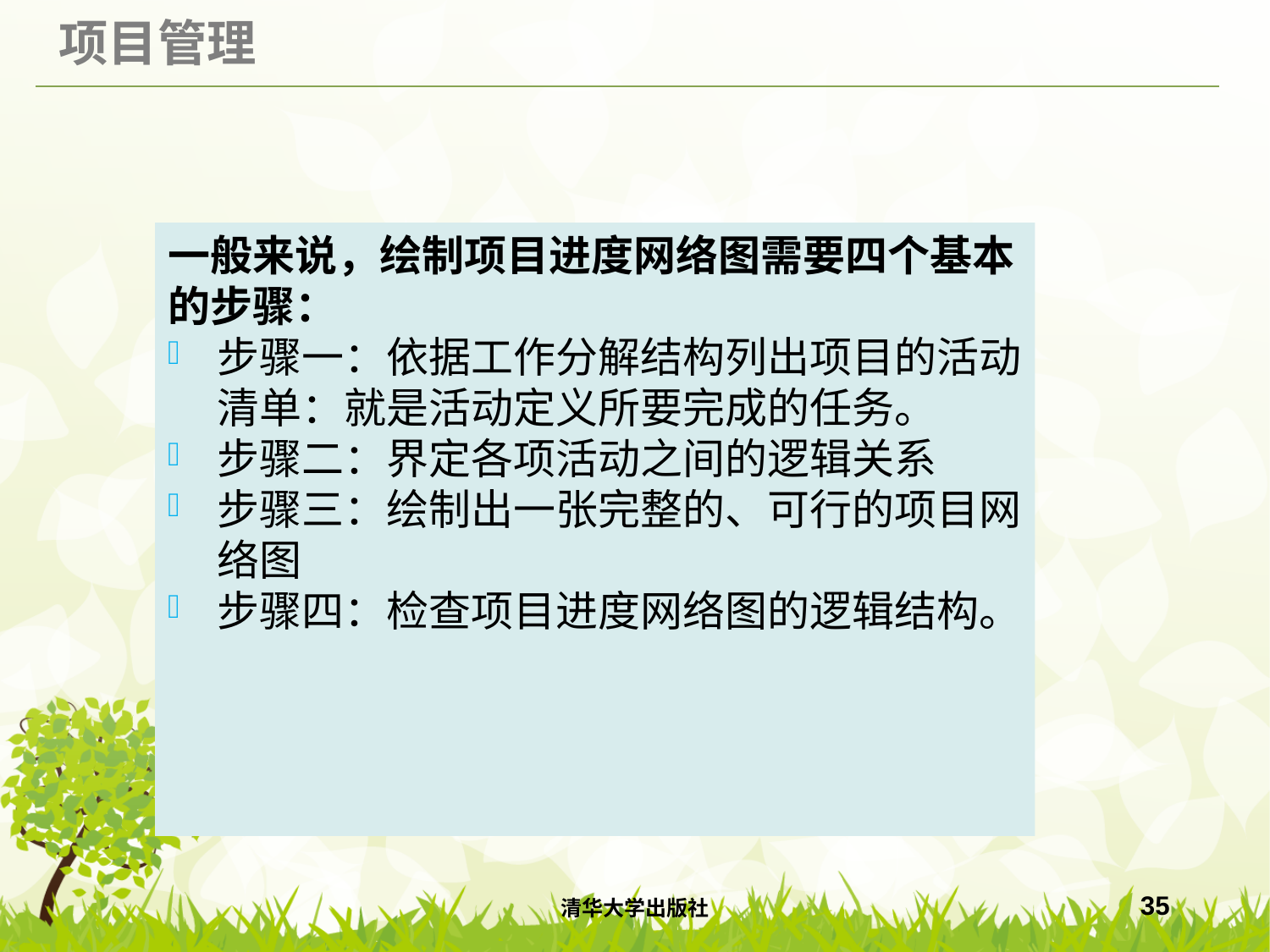

一般来说，绘制项目进度网络图需要四个基本的步骤：
步骤一：依据工作分解结构列出项目的活动清单：就是活动定义所要完成的任务。
步骤二：界定各项活动之间的逻辑关系
步骤三：绘制出一张完整的、可行的项目网络图
步骤四：检查项目进度网络图的逻辑结构。

清华大学出版社
35